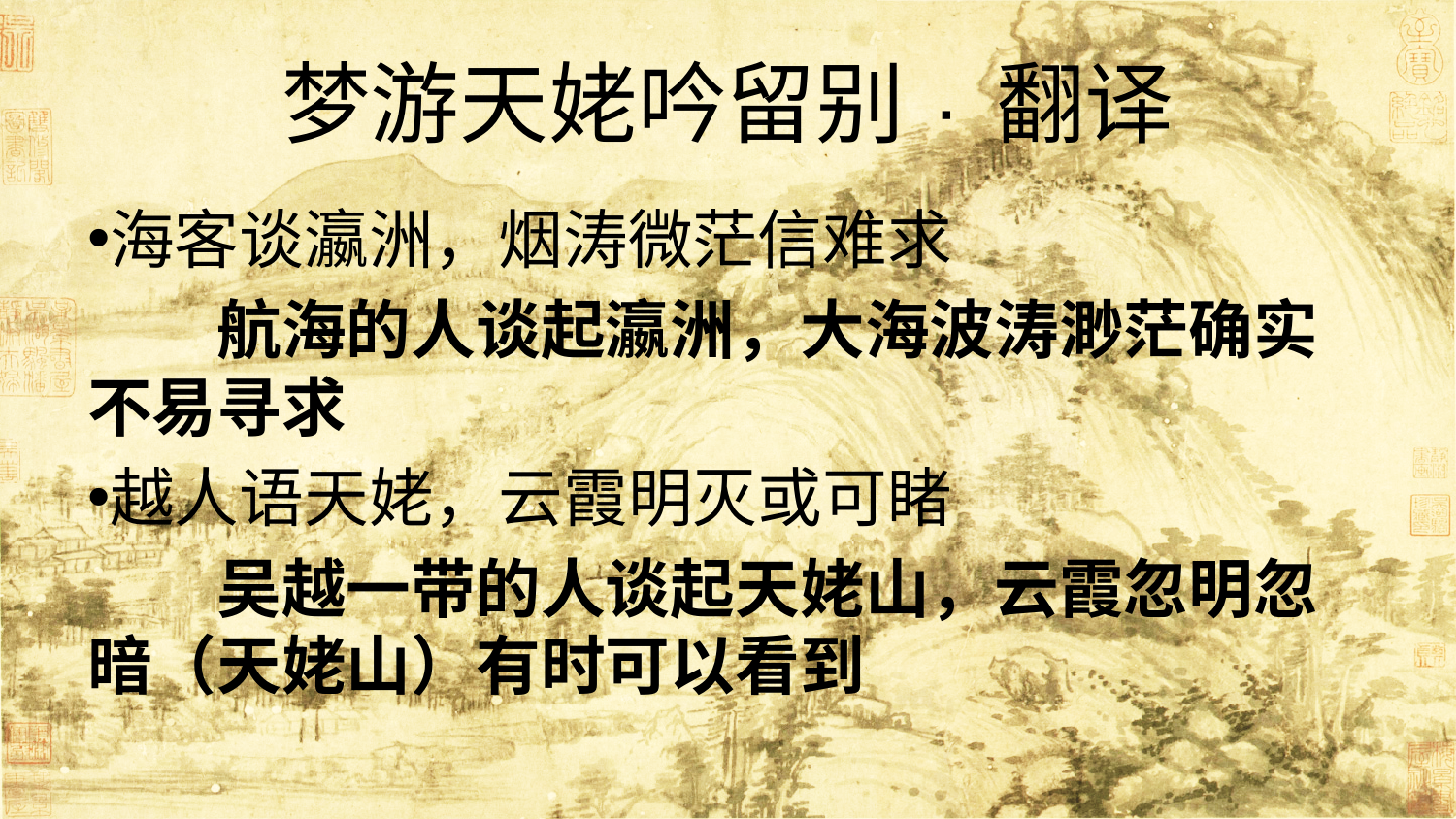

# 梦游天姥吟留别·翻译
海客谈瀛洲，烟涛微茫信难求
　　航海的人谈起瀛洲，大海波涛渺茫确实不易寻求
越人语天姥，云霞明灭或可睹
　　吴越一带的人谈起天姥山，云霞忽明忽暗（天姥山）有时可以看到